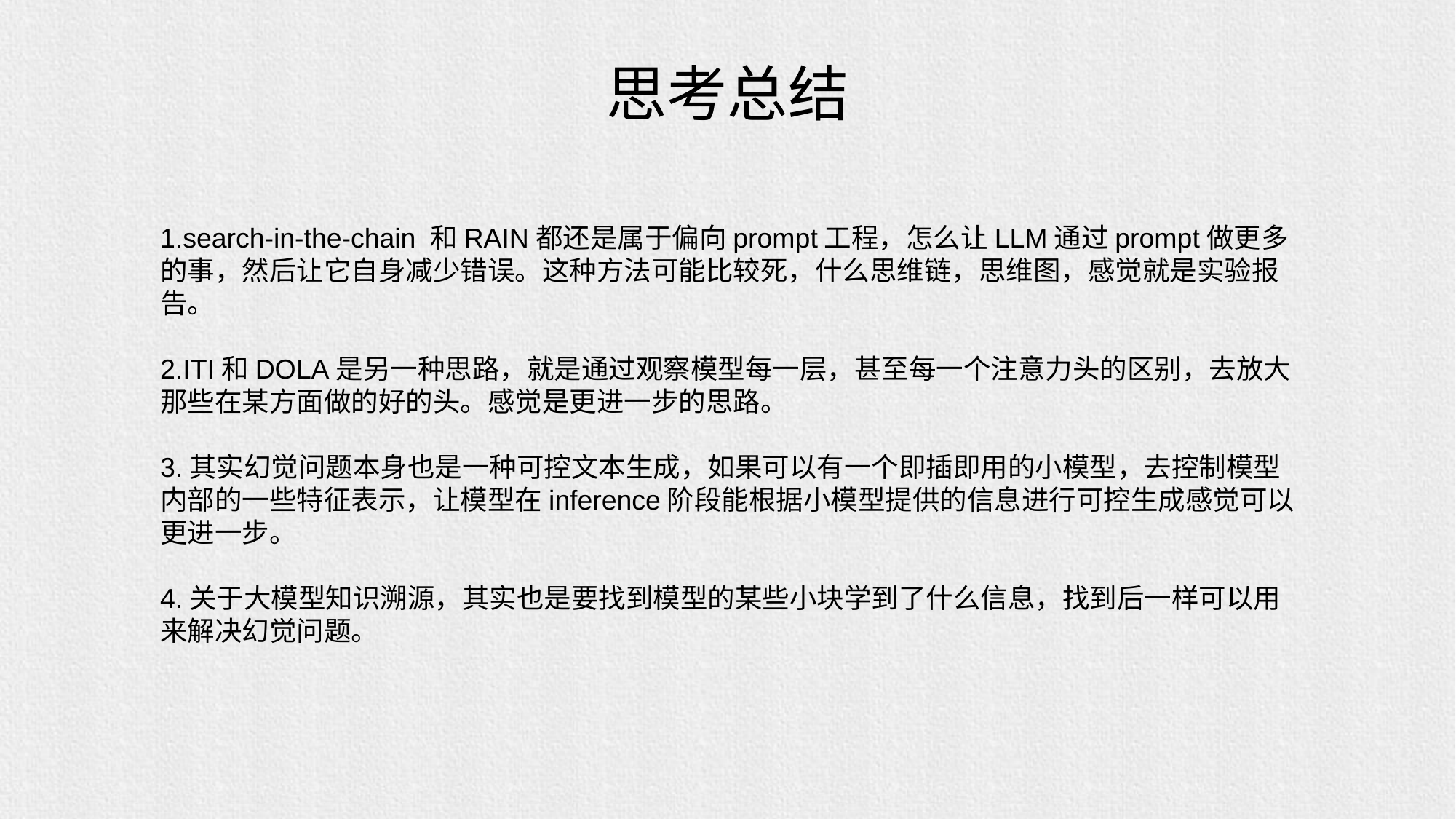

思考总结
1.search-in-the-chain 和RAIN都还是属于偏向prompt工程，怎么让LLM通过prompt做更多的事，然后让它自身减少错误。这种方法可能比较死，什么思维链，思维图，感觉就是实验报告。

2.ITI和DOLA是另一种思路，就是通过观察模型每一层，甚至每一个注意力头的区别，去放大那些在某方面做的好的头。感觉是更进一步的思路。

3.其实幻觉问题本身也是一种可控文本生成，如果可以有一个即插即用的小模型，去控制模型内部的一些特征表示，让模型在inference阶段能根据小模型提供的信息进行可控生成感觉可以更进一步。

4.关于大模型知识溯源，其实也是要找到模型的某些小块学到了什么信息，找到后一样可以用来解决幻觉问题。